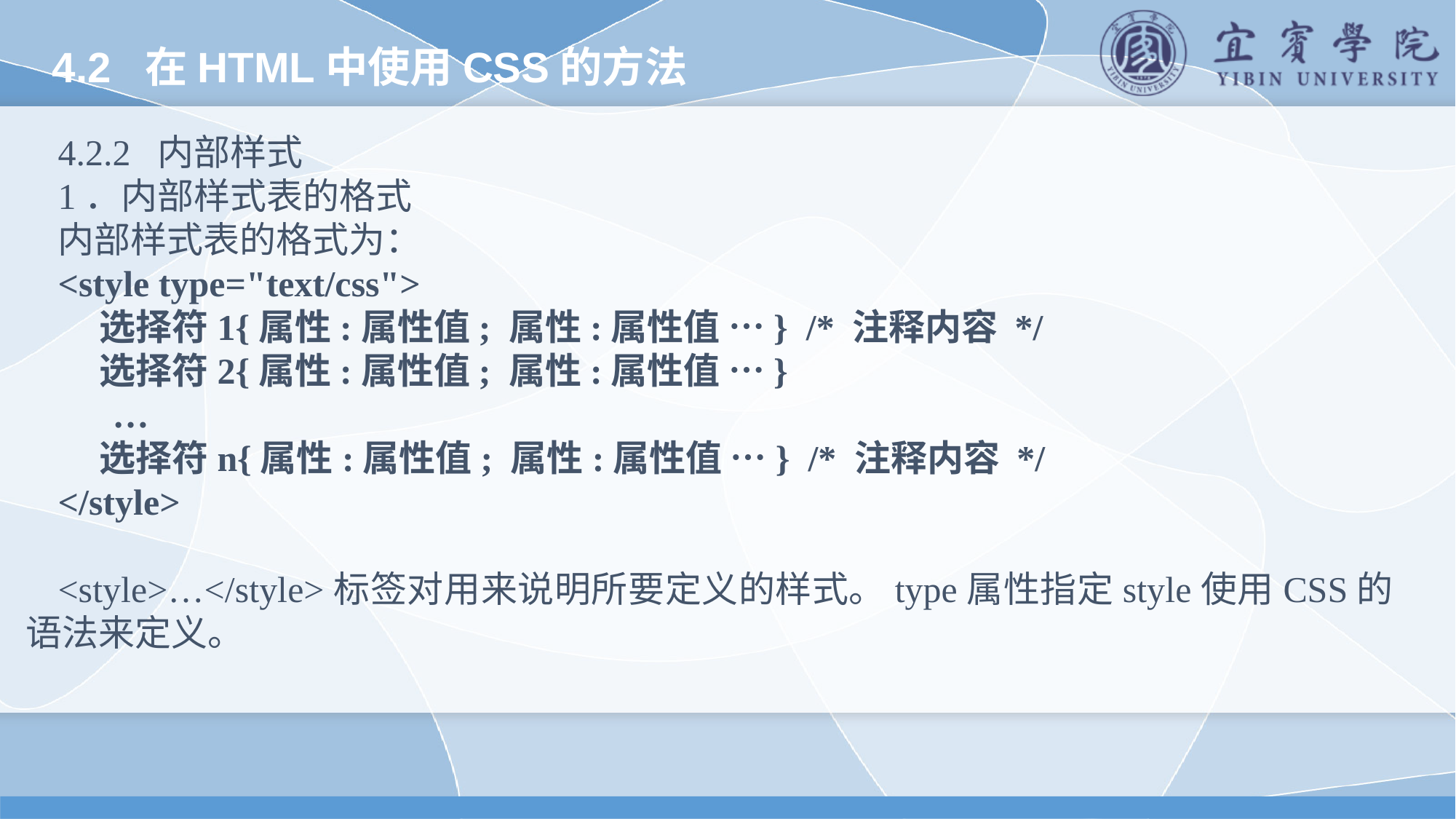

4.2  在HTML中使用CSS的方法
4.2.2  内部样式
1．内部样式表的格式
内部样式表的格式为：
<style type="text/css">
    选择符1{属性:属性值; 属性:属性值 …}  /* 注释内容 */
    选择符2{属性:属性值; 属性:属性值 …}
      …
    选择符n{属性:属性值; 属性:属性值 …}  /* 注释内容 */
</style>

<style>…</style>标签对用来说明所要定义的样式。type属性指定style使用CSS的语法来定义。